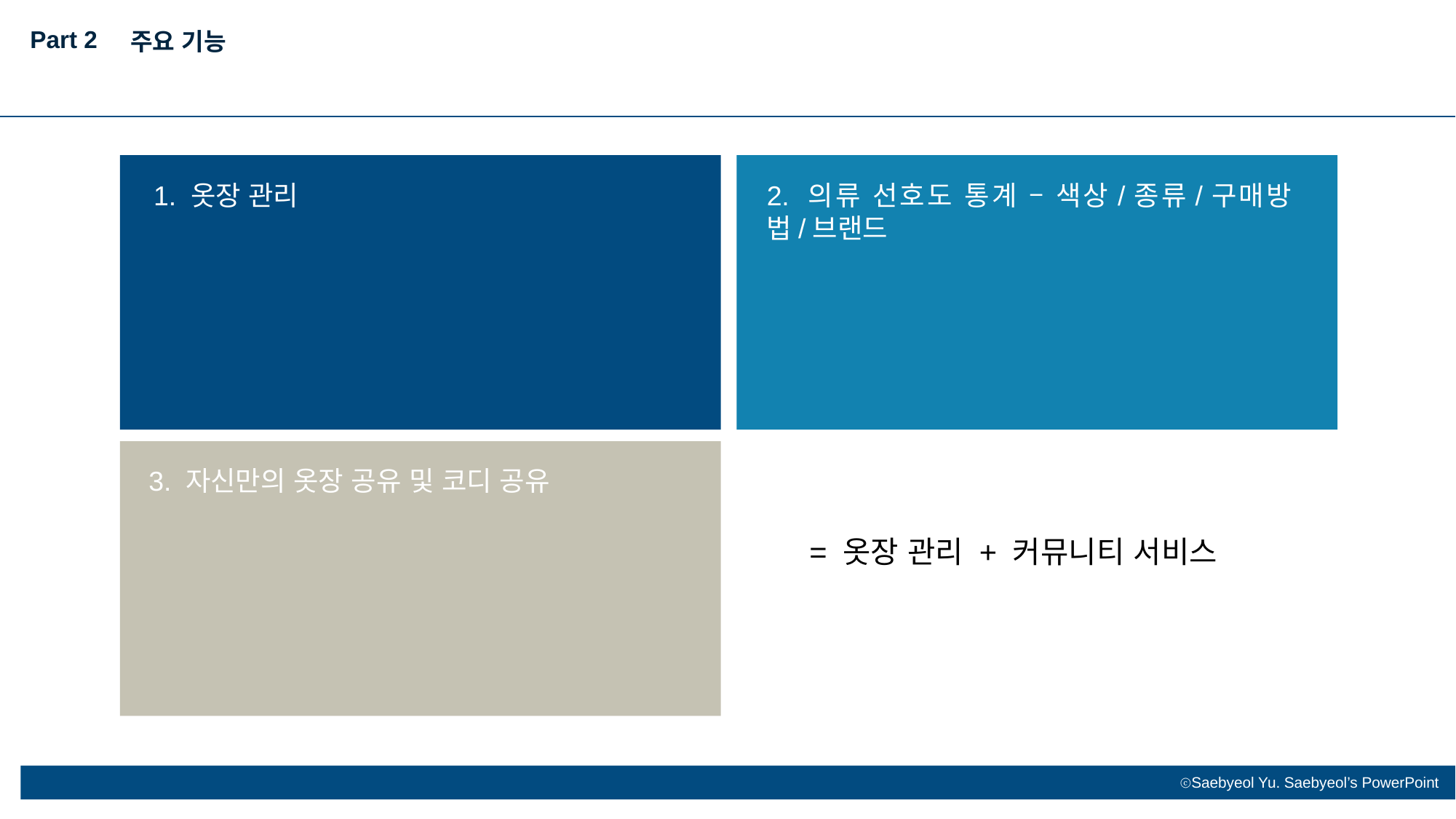

Part 2
주요 기능

1. 옷장 관리
2. 의류 선호도 통계 – 색상/종류/구매방법/브랜드

3. 자신만의 옷장 공유 및 코디 공유
 = 옷장 관리 + 커뮤니티 서비스